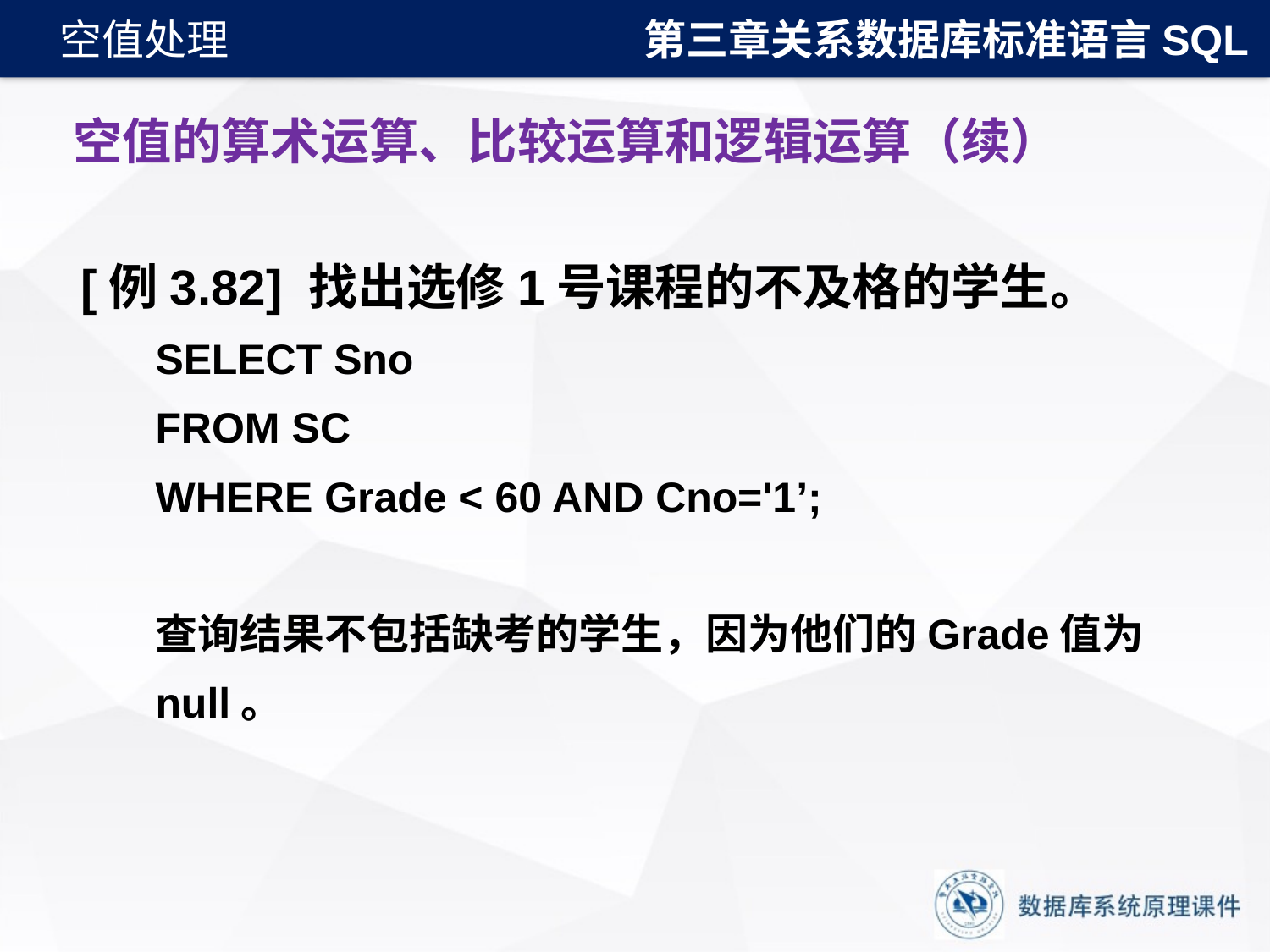

第三章关系数据库标准语言SQL
空值处理
# 空值的算术运算、比较运算和逻辑运算（续）

[例3.82] 找出选修1号课程的不及格的学生。
SELECT Sno
FROM SC
WHERE Grade < 60 AND Cno='1’;

查询结果不包括缺考的学生，因为他们的Grade值为
null。